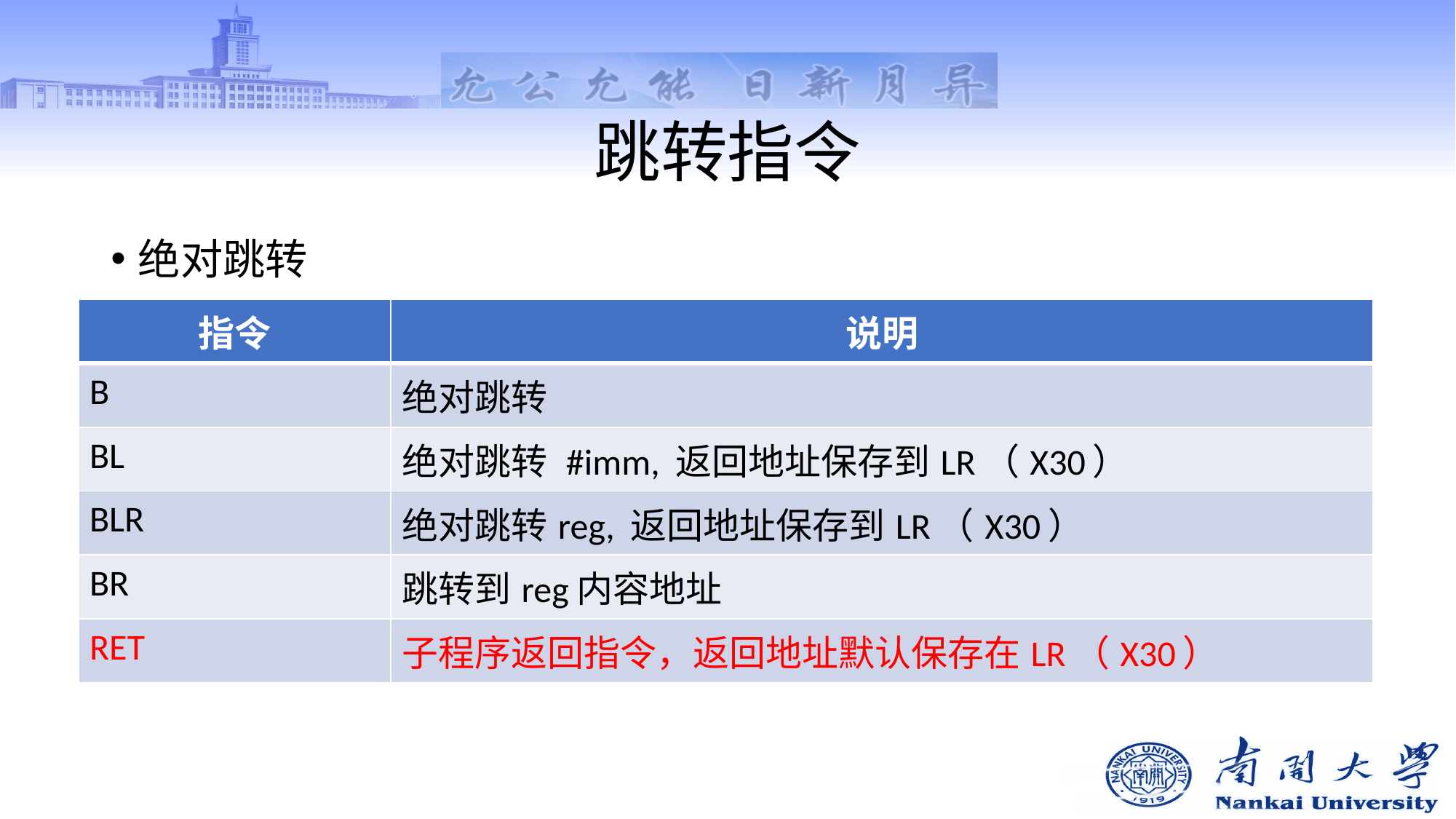

# 跳转指令
绝对跳转
| 指令 | 说明 |
| --- | --- |
| B | 绝对跳转 |
| BL | 绝对跳转 #imm, 返回地址保存到LR（X30） |
| BLR | 绝对跳转reg, 返回地址保存到LR（X30） |
| BR | 跳转到reg内容地址 |
| RET | 子程序返回指令，返回地址默认保存在LR（X30） |